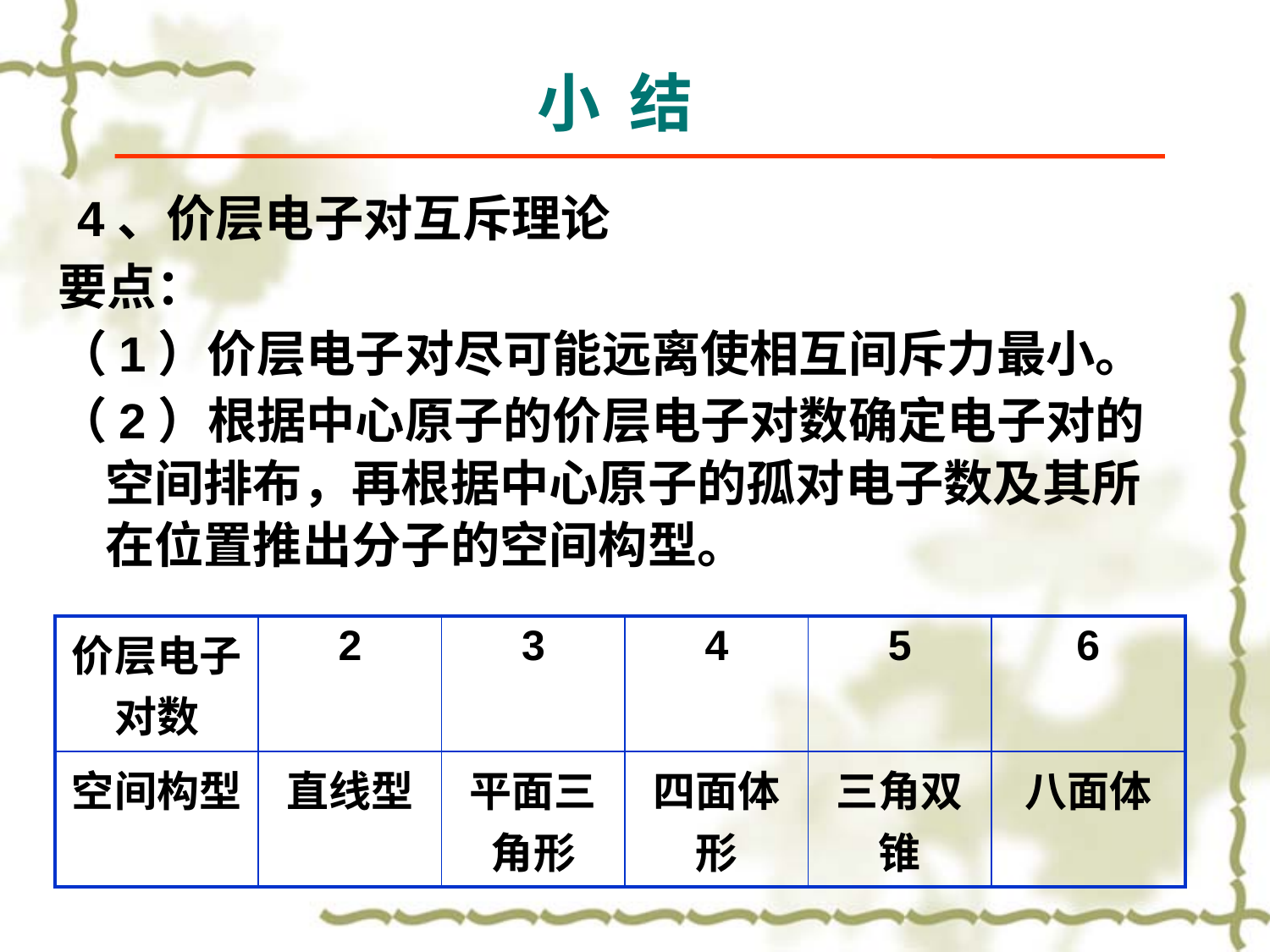

小  结
# 4、价层电子对互斥理论

要点：
（1）价层电子对尽可能远离使相互间斥力最小。
（2）根据中心原子的价层电子对数确定电子对的空间排布，再根据中心原子的孤对电子数及其所在位置推出分子的空间构型。
| 价层电子对数 | 2 | 3 | 4 | 5 | 6 |
| --- | --- | --- | --- | --- | --- |
| 空间构型 | 直线型 | 平面三角形 | 四面体形 | 三角双锥 | 八面体 |